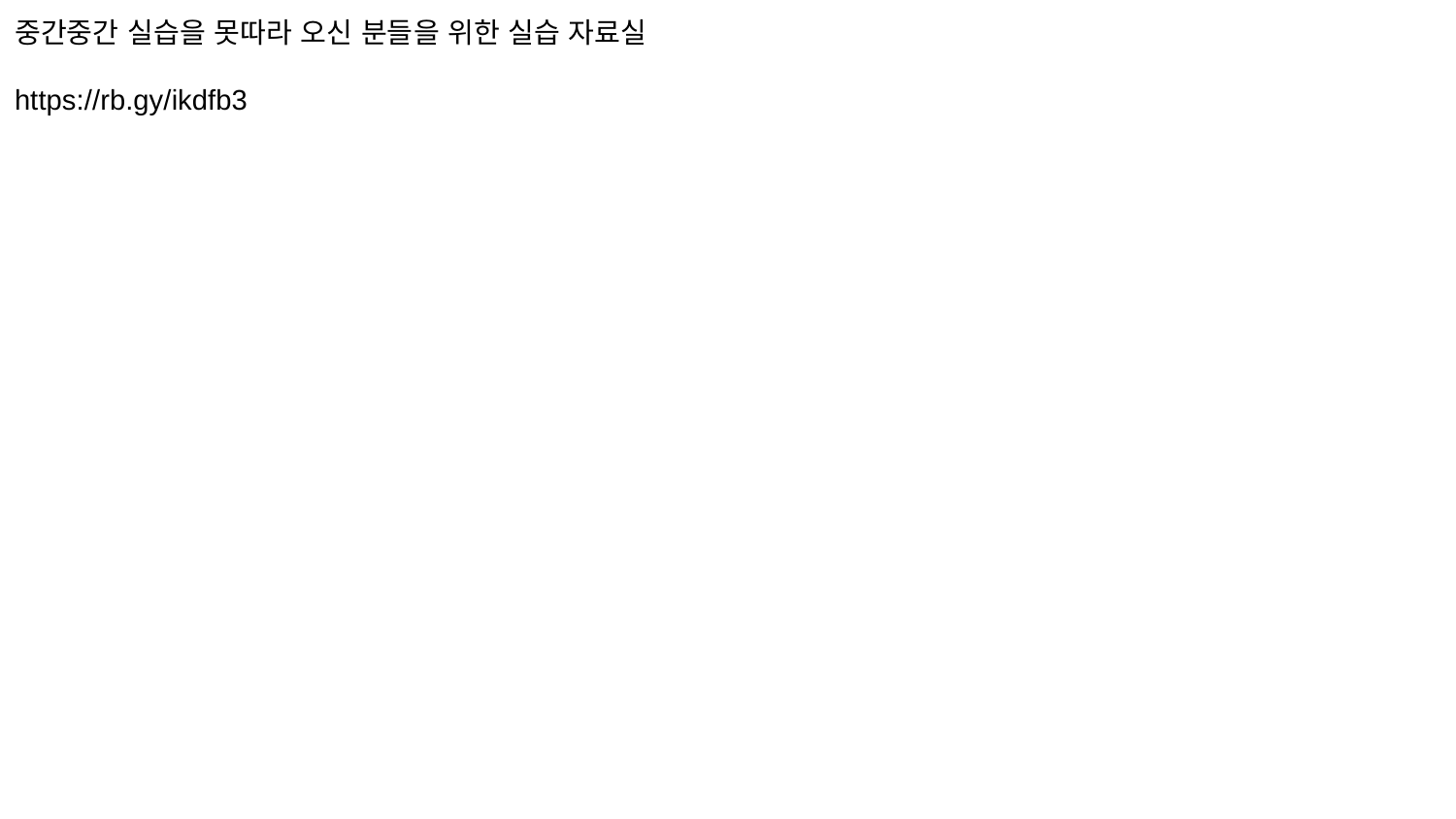

중간중간 실습을 못따라 오신 분들을 위한 실습 자료실
https://rb.gy/ikdfb3